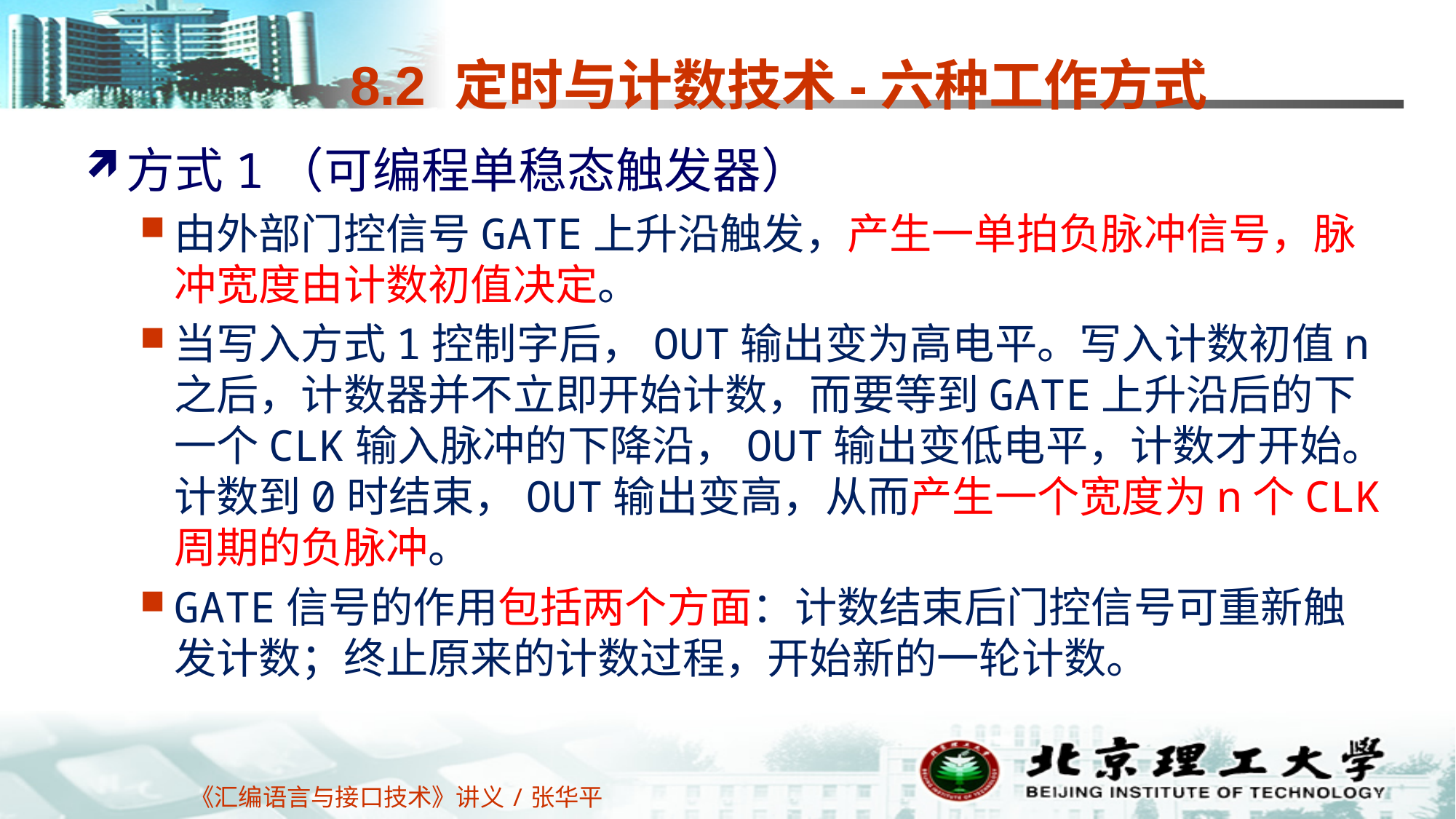

# 8.2 定时与计数技术-六种工作方式
方式1（可编程单稳态触发器）
由外部门控信号GATE上升沿触发，产生一单拍负脉冲信号，脉冲宽度由计数初值决定。
当写入方式1控制字后，OUT输出变为高电平。写入计数初值n之后，计数器并不立即开始计数，而要等到GATE上升沿后的下一个CLK输入脉冲的下降沿，OUT输出变低电平，计数才开始。计数到0时结束，OUT输出变高，从而产生一个宽度为n个CLK周期的负脉冲。
GATE信号的作用包括两个方面：计数结束后门控信号可重新触发计数；终止原来的计数过程，开始新的一轮计数。